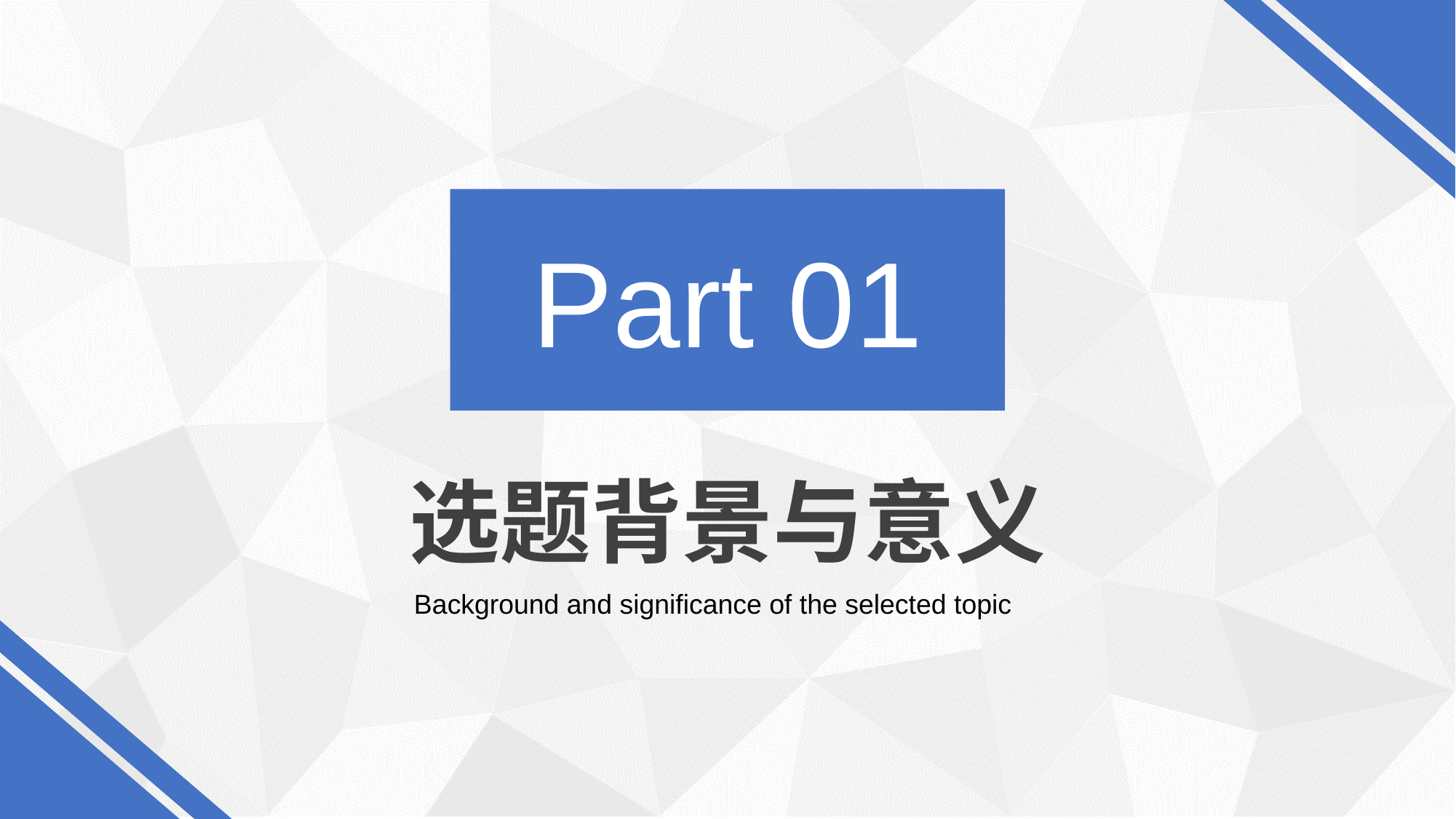

Part 01
选题背景与意义
Background and significance of the selected topic